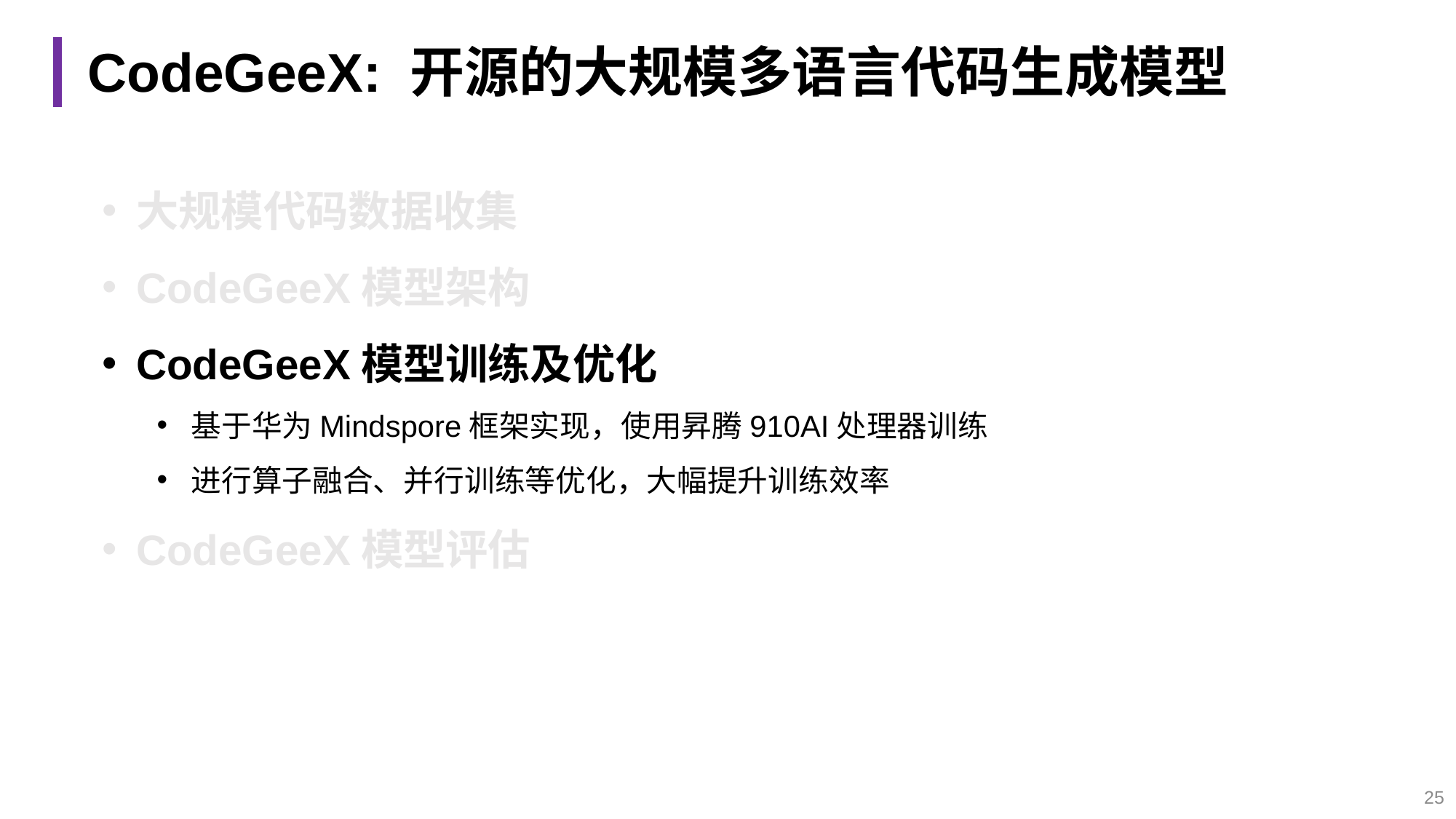

# CodeGeeX: 开源的大规模多语言代码生成模型
大规模代码数据收集
CodeGeeX模型架构
CodeGeeX模型训练及优化
基于华为Mindspore框架实现，使用昇腾910AI处理器训练
进行算子融合、并行训练等优化，大幅提升训练效率
CodeGeeX模型评估
25